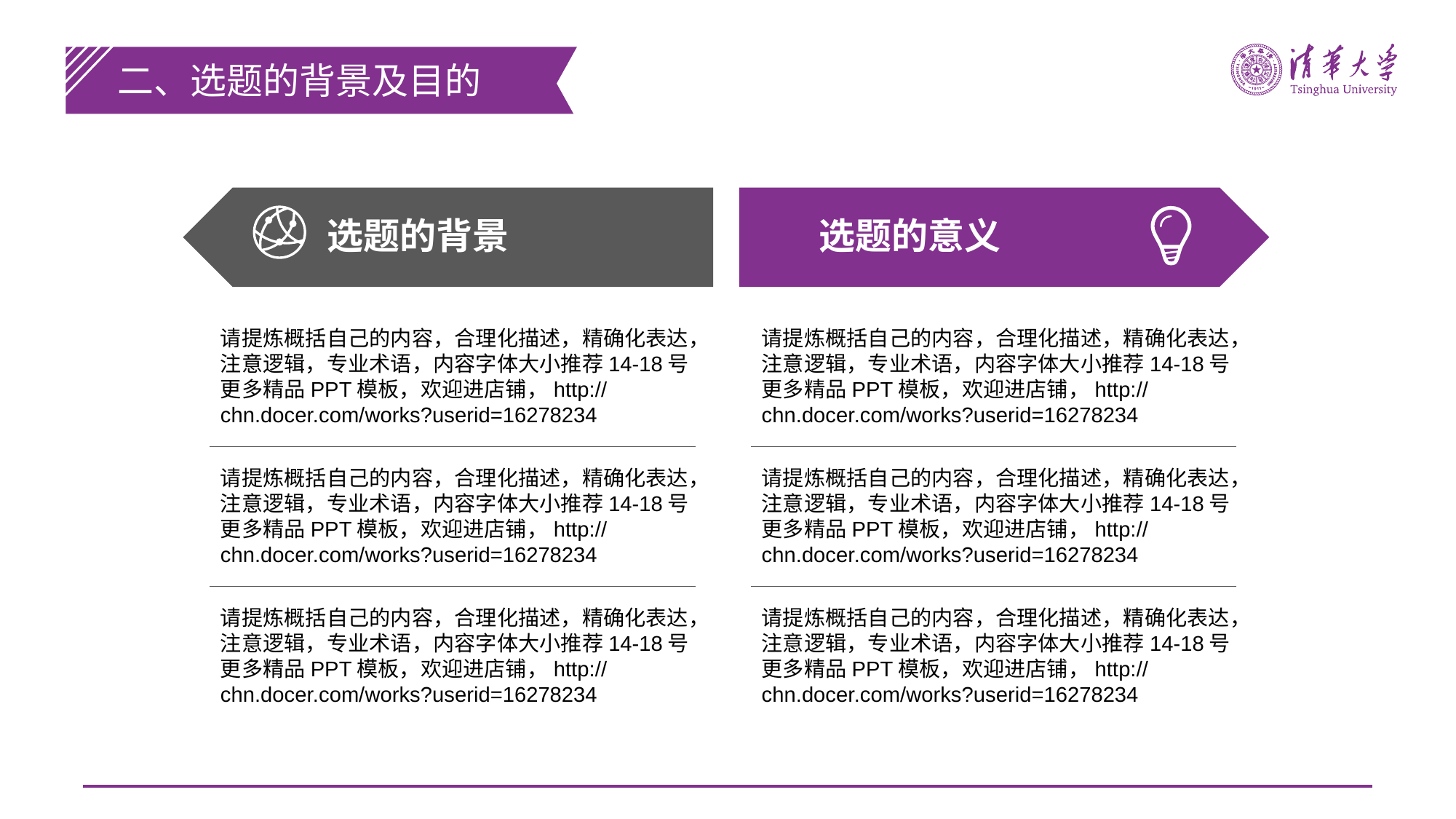

二、选题的背景及目的

选题的背景
选题的意义
请提炼概括自己的内容，合理化描述，精确化表达，注意逻辑，专业术语，内容字体大小推荐14-18号更多精品PPT模板，欢迎进店铺，http://chn.docer.com/works?userid=16278234
请提炼概括自己的内容，合理化描述，精确化表达，注意逻辑，专业术语，内容字体大小推荐14-18号更多精品PPT模板，欢迎进店铺，http://chn.docer.com/works?userid=16278234
请提炼概括自己的内容，合理化描述，精确化表达，注意逻辑，专业术语，内容字体大小推荐14-18号更多精品PPT模板，欢迎进店铺，http://chn.docer.com/works?userid=16278234
请提炼概括自己的内容，合理化描述，精确化表达，注意逻辑，专业术语，内容字体大小推荐14-18号更多精品PPT模板，欢迎进店铺，http://chn.docer.com/works?userid=16278234
请提炼概括自己的内容，合理化描述，精确化表达，注意逻辑，专业术语，内容字体大小推荐14-18号更多精品PPT模板，欢迎进店铺，http://chn.docer.com/works?userid=16278234
请提炼概括自己的内容，合理化描述，精确化表达，注意逻辑，专业术语，内容字体大小推荐14-18号更多精品PPT模板，欢迎进店铺，http://chn.docer.com/works?userid=16278234